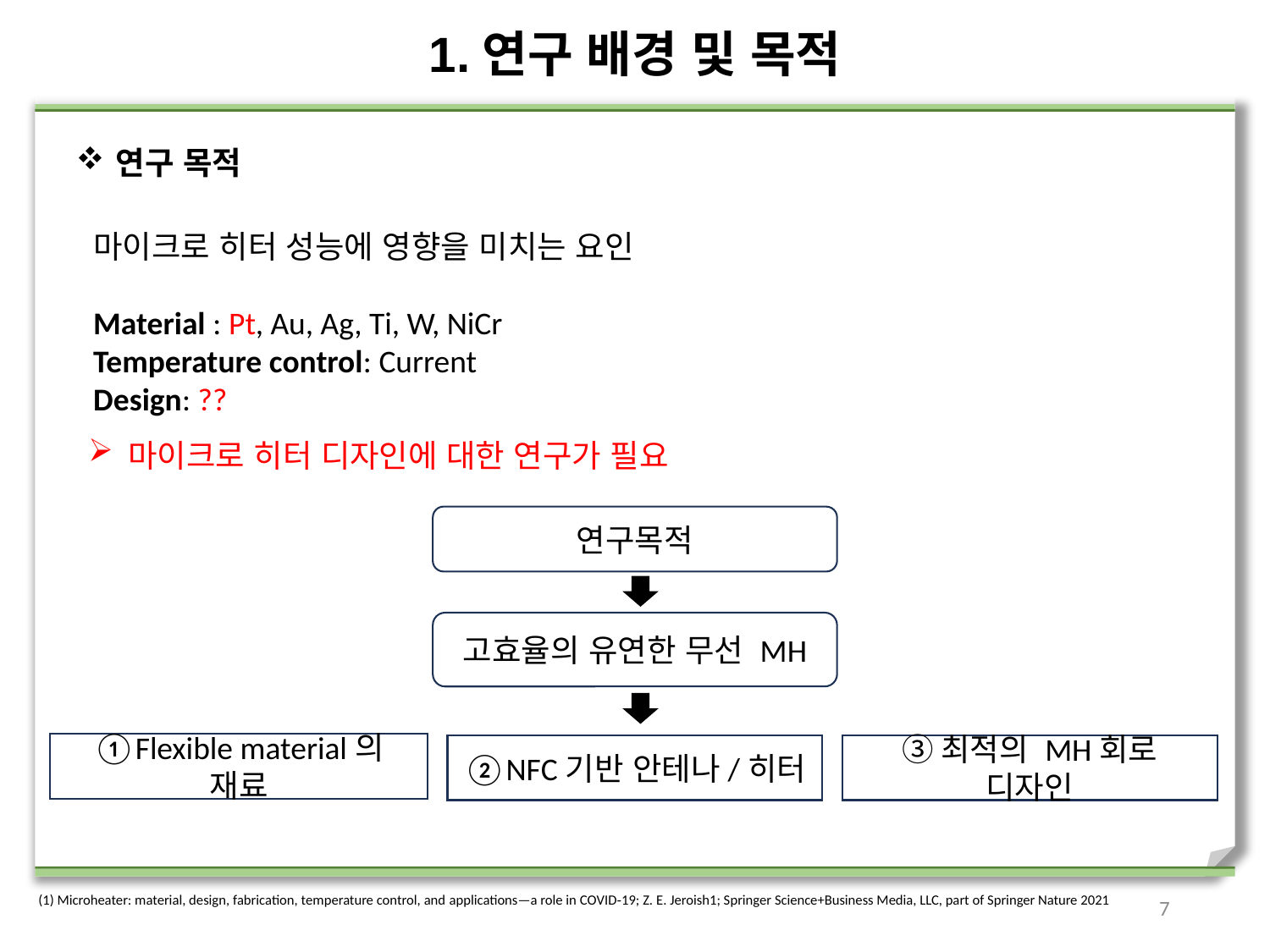

1.연구 배경 및 목적

연구 목적

마이크로 히터 성능에 영향을 미치는 요인

Material : Pt, Au, Ag, Ti, W, NiCr
Temperature control: Current
Design: ??
마이크로 히터 디자인에 대한 연구가 필요
연구목적

고효율의 유연한 무선 MH

①Flexible material의 재료
②NFC기반 안테나/히터
③최적의 MH회로 디자인

7
(1) Microheater: material, design, fabrication, temperature control, and applications—a role in COVID‑19; Z. E. Jeroish1; Springer Science+Business Media, LLC, part of Springer Nature 2021